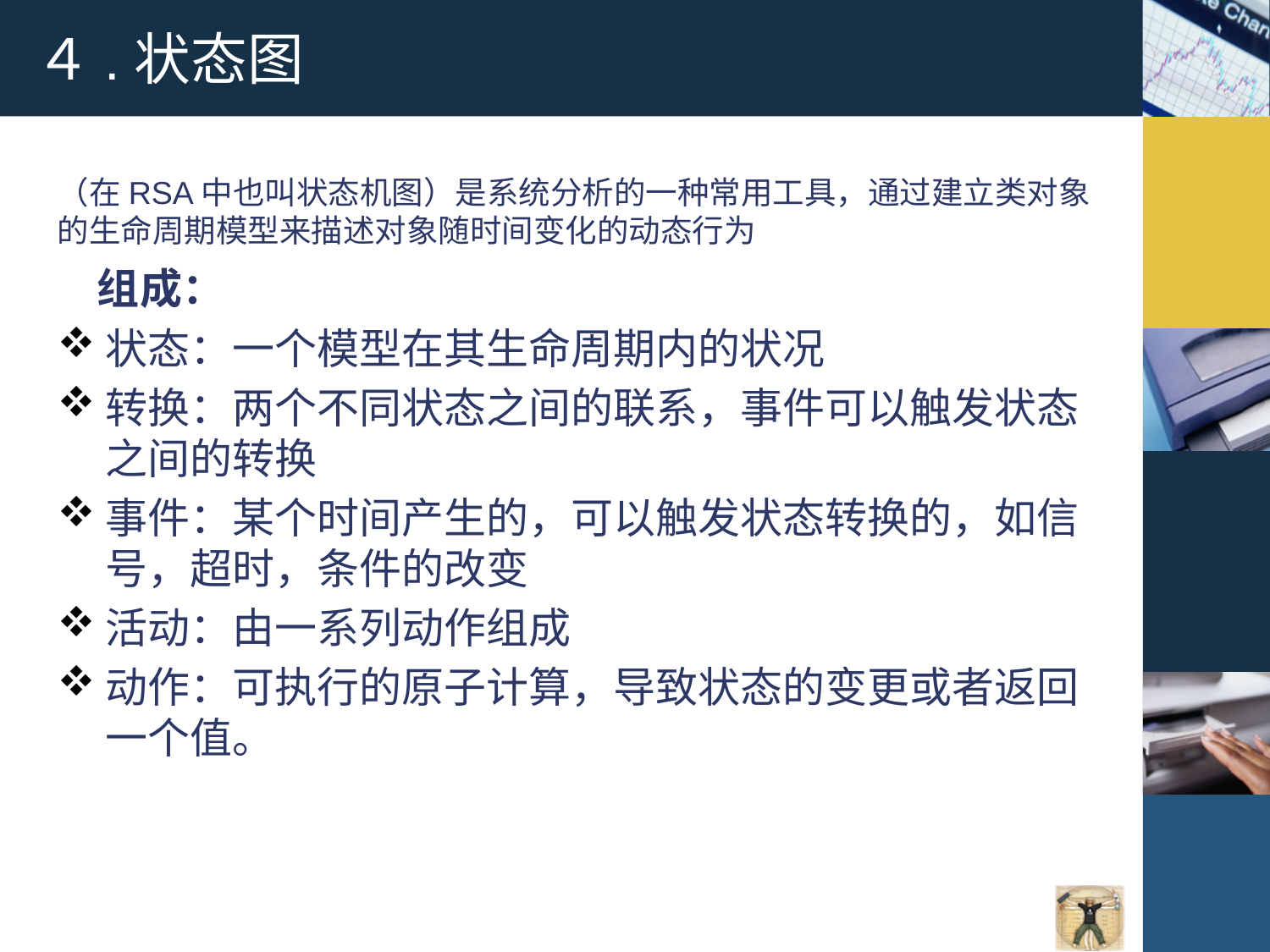

# ４.状态图
（在RSA中也叫状态机图）是系统分析的一种常用工具，通过建立类对象的生命周期模型来描述对象随时间变化的动态行为
组成：
状态：一个模型在其生命周期内的状况
转换：两个不同状态之间的联系，事件可以触发状态之间的转换
事件：某个时间产生的，可以触发状态转换的，如信号，超时，条件的改变
活动：由一系列动作组成
动作：可执行的原子计算，导致状态的变更或者返回一个值。